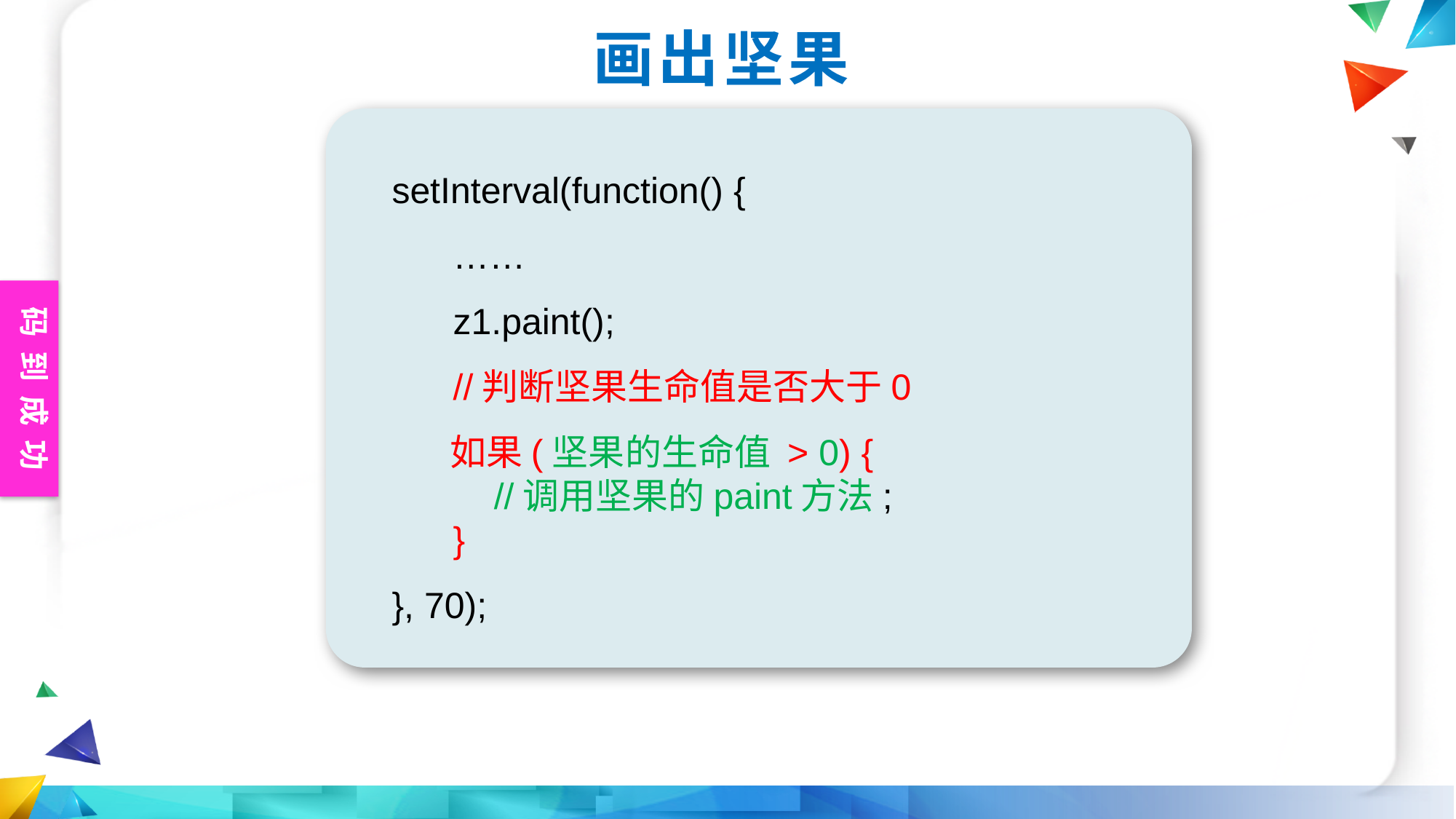

画出坚果

setInterval(function() {
      ……
      z1.paint();
      //判断坚果生命值是否大于0
      如果(坚果的生命值 > 0) {
          //调用坚果的paint方法;
      }
}, 70);